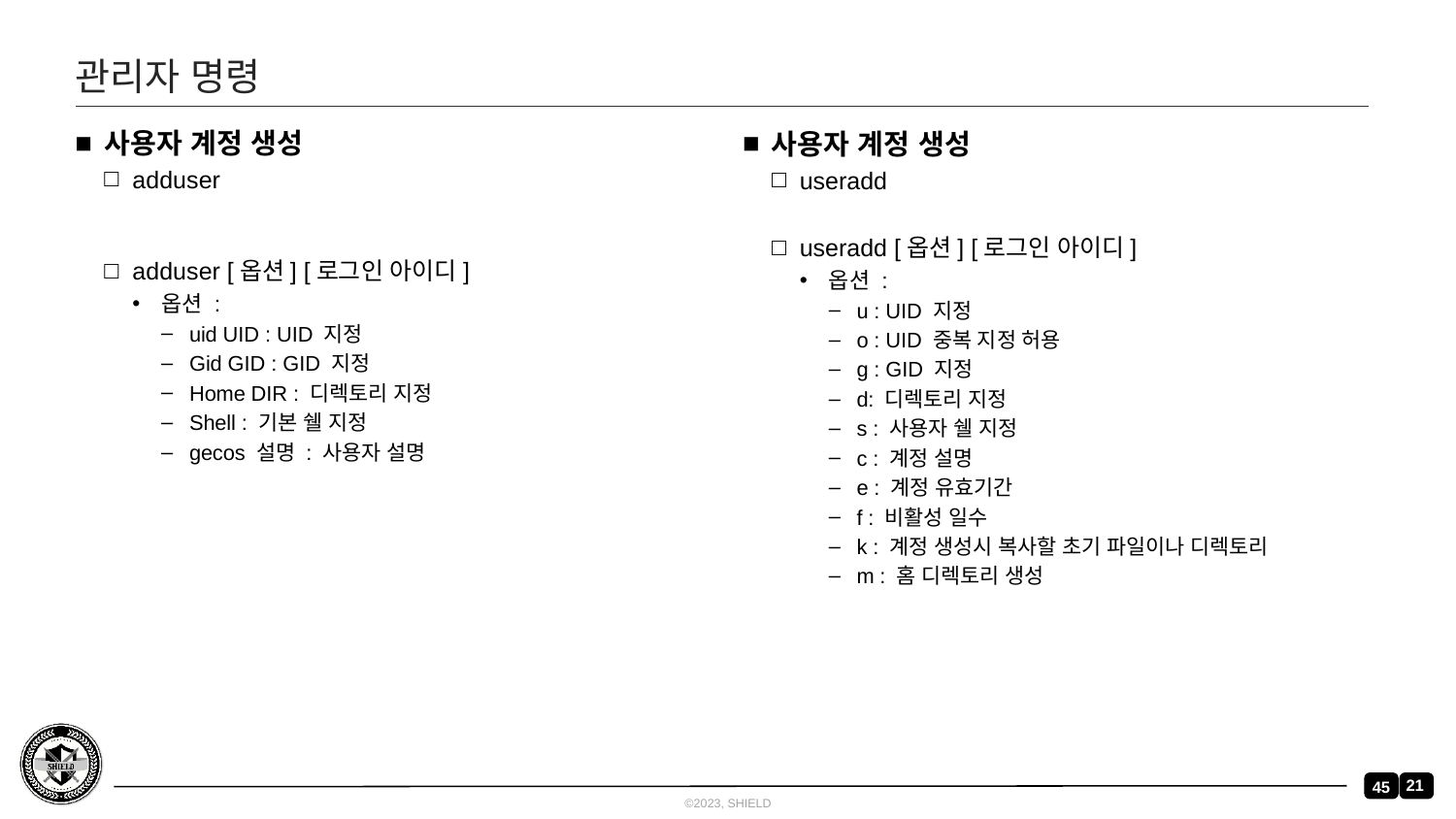

# 관리자 명령
사용자 계정 생성
adduser

adduser [옵션] [로그인 아이디]
옵션 :
uid UID : UID 지정
Gid GID : GID 지정
Home DIR : 디렉토리 지정
Shell : 기본 쉘 지정
gecos 설명 : 사용자 설명

사용자 계정 생성
useradd

useradd [옵션] [로그인 아이디]
옵션 :
u : UID 지정
o : UID 중복 지정 허용
g : GID 지정
d: 디렉토리 지정
s : 사용자 쉘 지정
c : 계정 설명
e : 계정 유효기간
f : 비활성 일수
k : 계정 생성시 복사할 초기 파일이나 디렉토리
m : 홈 디렉토리 생성